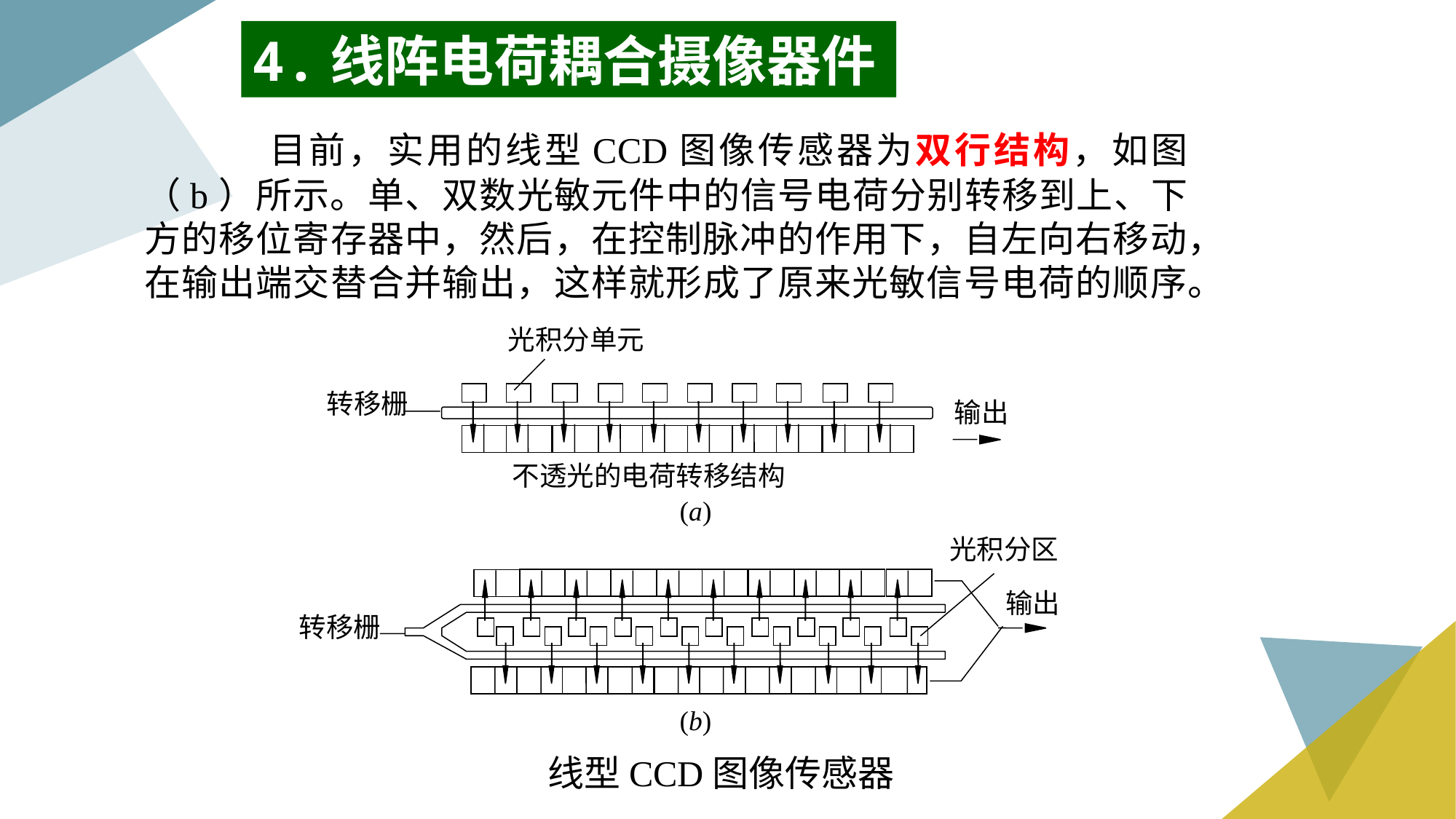

4.线阵电荷耦合摄像器件
         目前，实用的线型CCD图像传感器为双行结构，如图（b）所示。单、双数光敏元件中的信号电荷分别转移到上、下方的移位寄存器中，然后，在控制脉冲的作用下，自左向右移动，在输出端交替合并输出，这样就形成了原来光敏信号电荷的顺序。
光积分单元

转移栅

输出

不透光的电荷转移结构

(a)
光积分区

输出

转移栅

(b)

线型CCD图像传感器